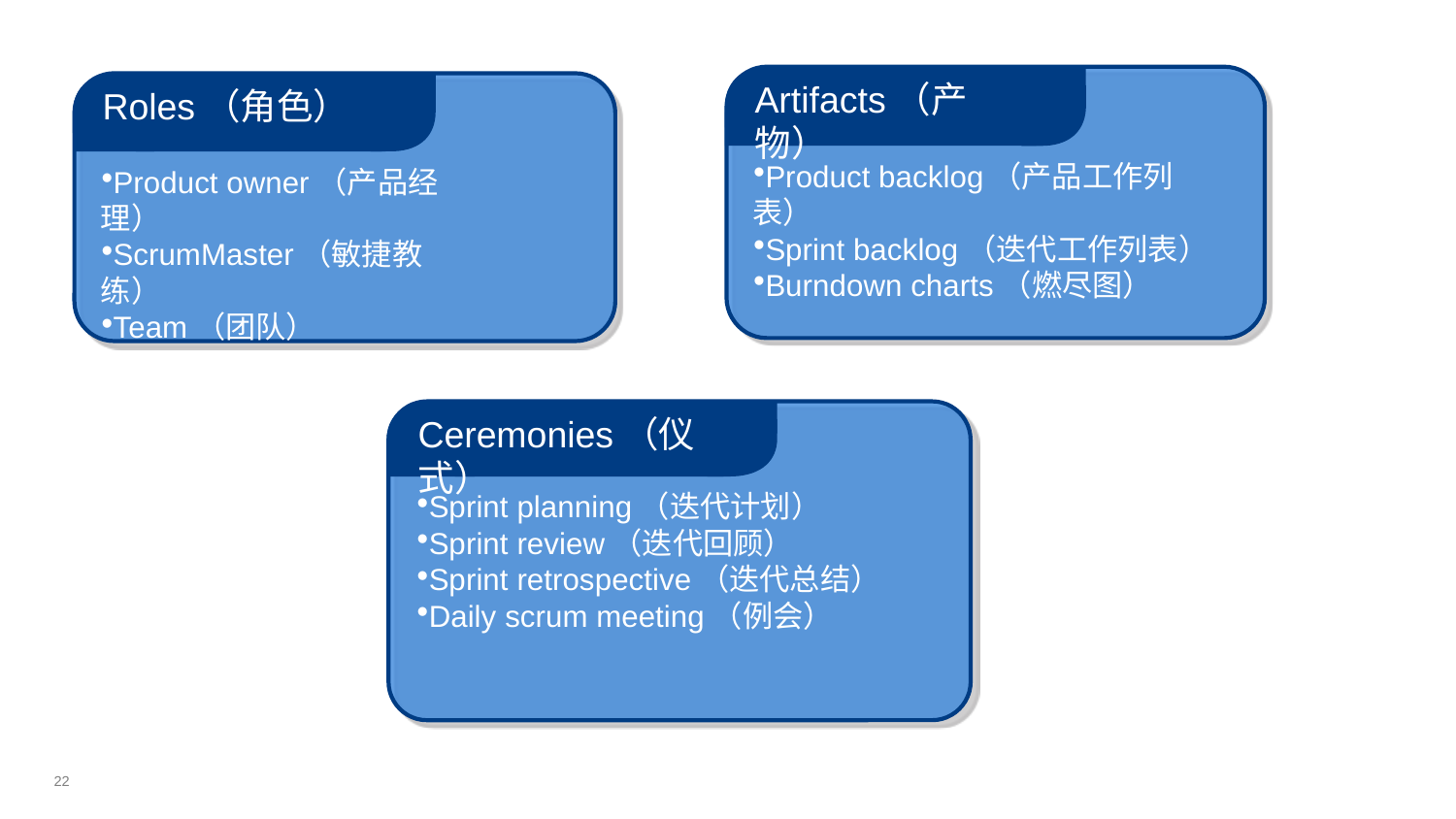

Artifacts（产物）

Product backlog（产品工作列表）
Sprint backlog（迭代工作列表）
Burndown charts（燃尽图）

Roles（角色）

Product owner（产品经理）
ScrumMaster（敏捷教练）
Team（团队）

Ceremonies（仪式）

Sprint planning（迭代计划）
Sprint review（迭代回顾）
Sprint retrospective（迭代总结）
Daily scrum meeting（例会）